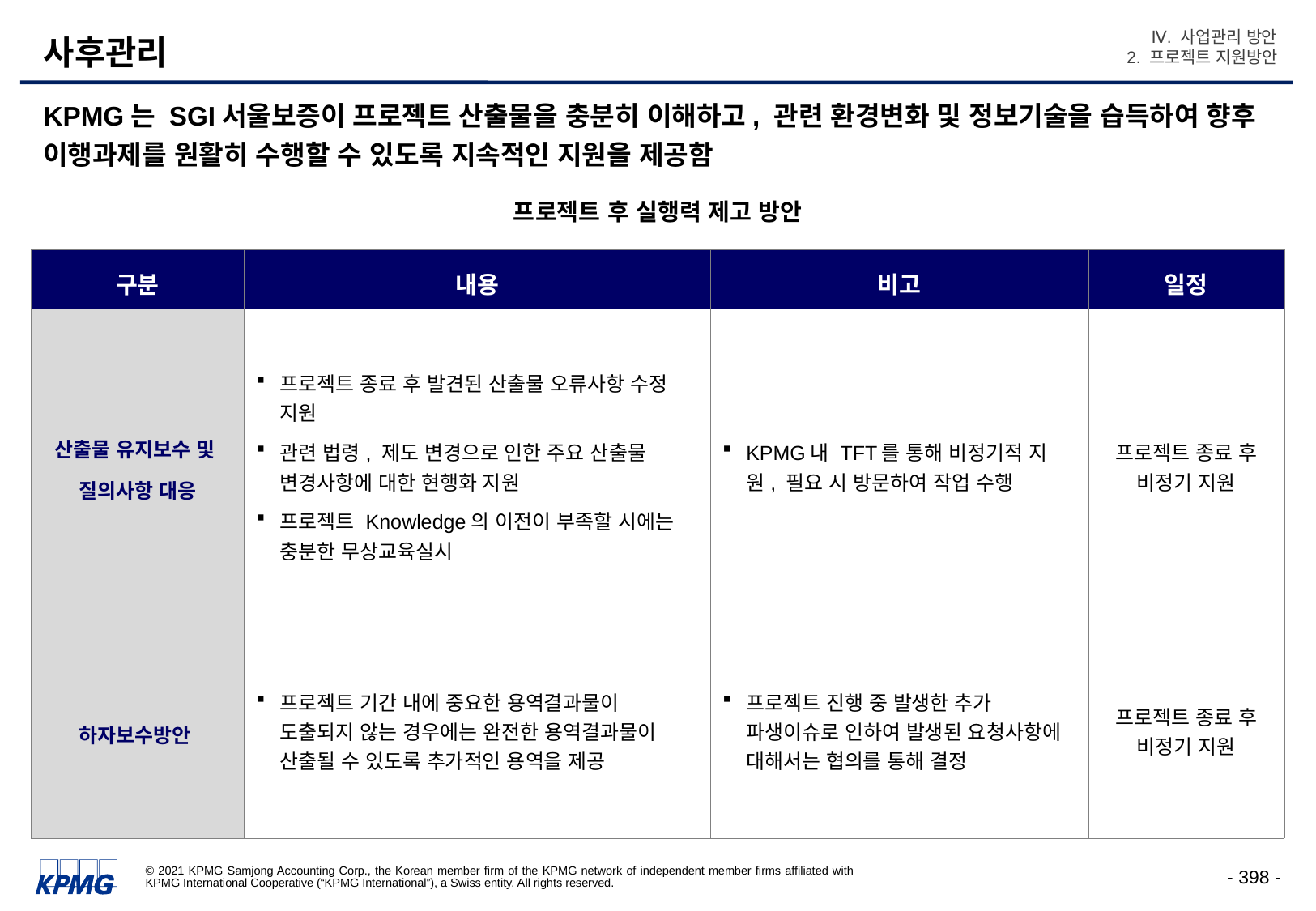

Ⅳ. 사업관리 방안
2. 프로젝트 지원방안
# 사후관리
KPMG는 SGI서울보증이 프로젝트 산출물을 충분히 이해하고, 관련 환경변화 및 정보기술을 습득하여 향후 이행과제를 원활히 수행할 수 있도록 지속적인 지원을 제공함
프로젝트 후 실행력 제고 방안
| 구분 | 내용 | 비고 | 일정 |
| --- | --- | --- | --- |
| 산출물 유지보수 및 질의사항 대응 | 프로젝트 종료 후 발견된 산출물 오류사항 수정 지원 관련 법령, 제도 변경으로 인한 주요 산출물 변경사항에 대한 현행화 지원 프로젝트 Knowledge의 이전이 부족할 시에는 충분한 무상교육실시 | KPMG내 TFT를 통해 비정기적 지원, 필요 시 방문하여 작업 수행 | 프로젝트 종료 후 비정기 지원 |
| 하자보수방안 | 프로젝트 기간 내에 중요한 용역결과물이 도출되지 않는 경우에는 완전한 용역결과물이 산출될 수 있도록 추가적인 용역을 제공 | 프로젝트 진행 중 발생한 추가 파생이슈로 인하여 발생된 요청사항에 대해서는 협의를 통해 결정 | 프로젝트 종료 후 비정기 지원 |